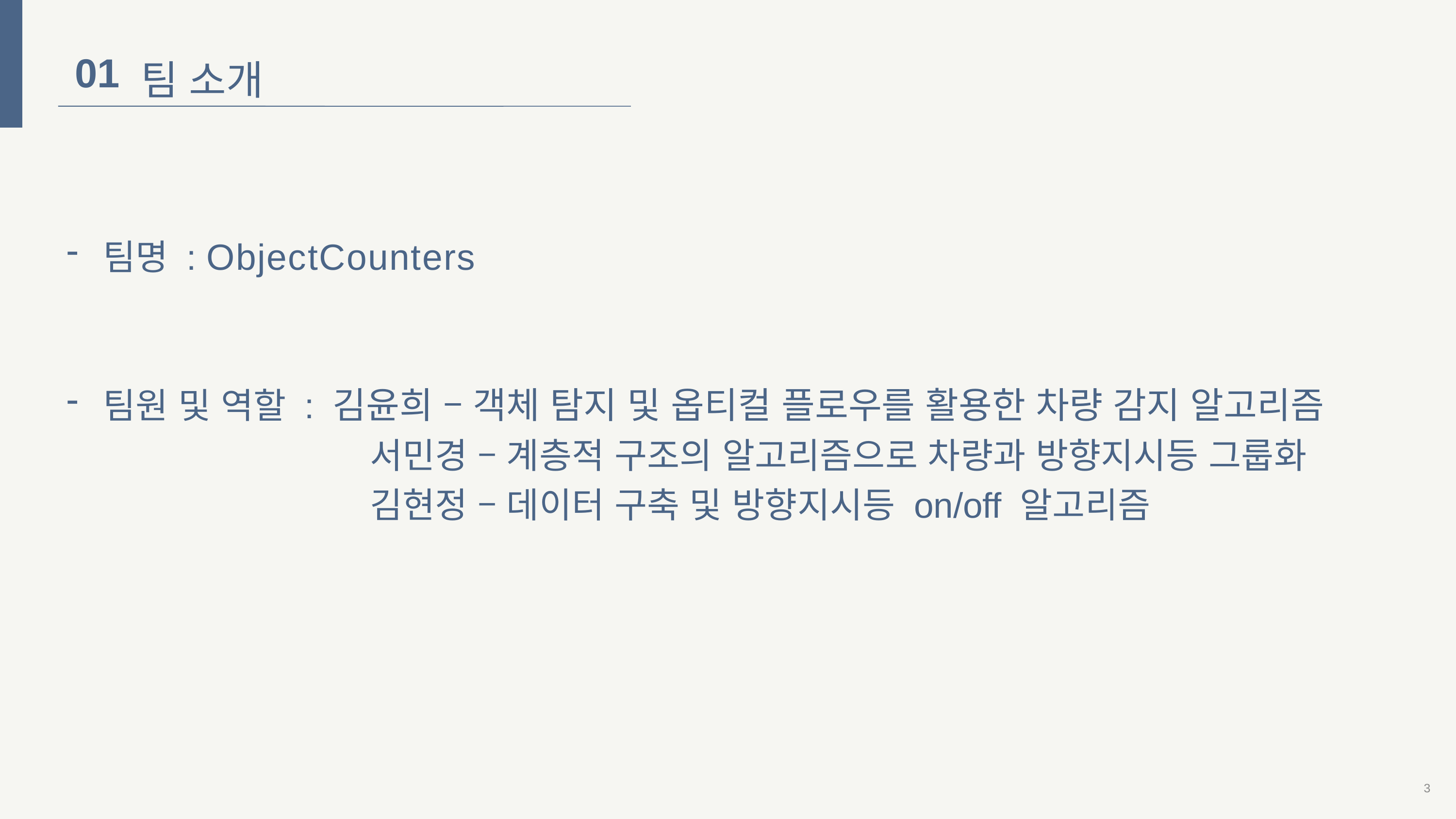

팀 소개
01

팀명 : ObjectCounters

팀원 및 역할 : 김윤희 – 객체 탐지 및 옵티컬 플로우를 활용한 차량 감지 알고리즘
	    서민경 – 계층적 구조의 알고리즘으로 차량과 방향지시등 그룹화
	    김현정 – 데이터 구축 및 방향지시등 on/off 알고리즘
3